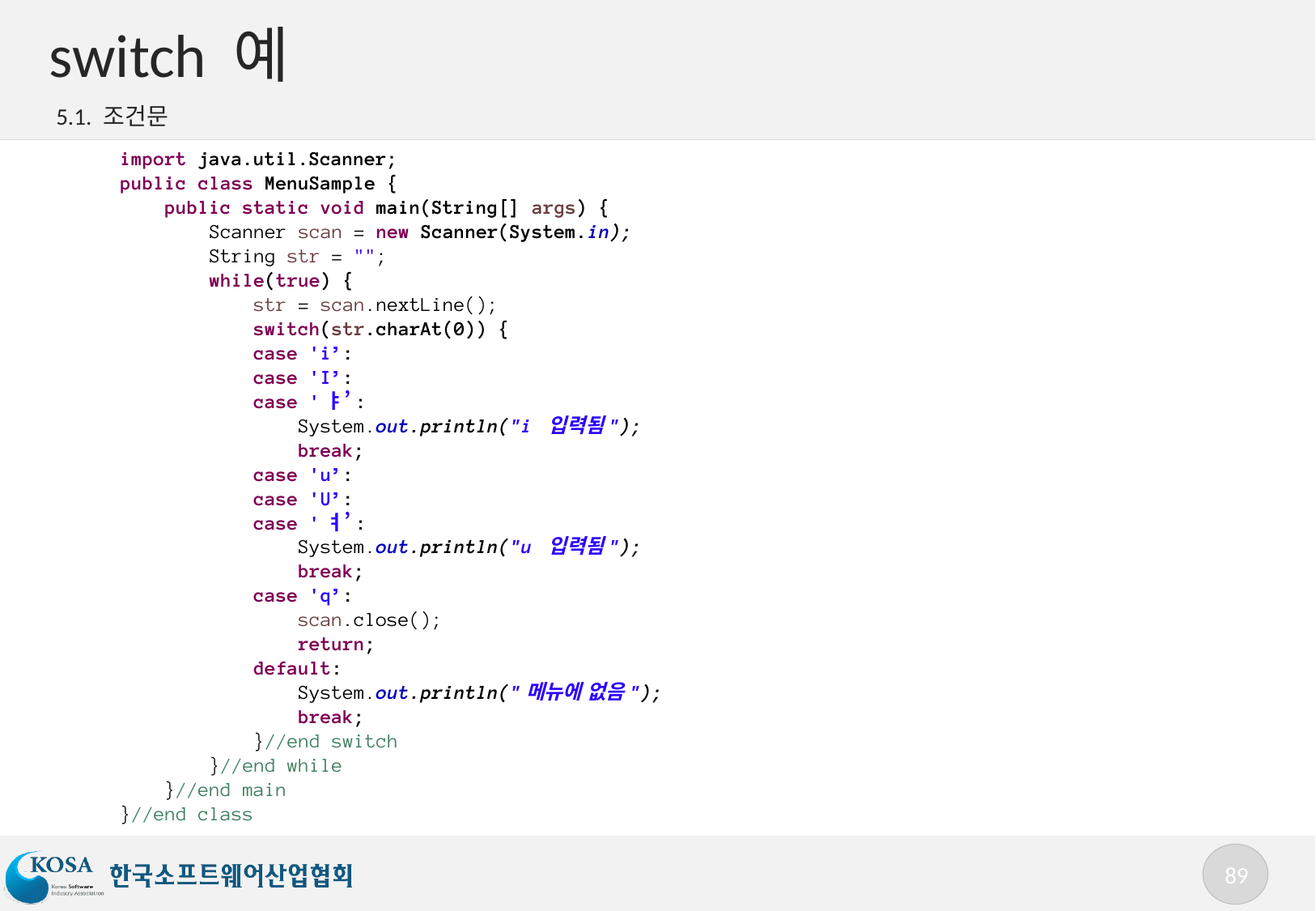

# switch 예
5.1. 조건문
import java.util.Scanner;
public class MenuSample {
    public static void main(String[] args) {
        Scanner scan = new Scanner(System.in);
        String str = "";
        while(true) {
            str = scan.nextLine();
            switch(str.charAt(0)) {
            case 'i’:
            case 'I’:
            case 'ㅑ’:
                System.out.println("i 입력됨");
                break;
            case 'u’:
            case 'U’:
            case 'ㅕ’:
                System.out.println("u 입력됨");
                break;
            case 'q’:
                scan.close();
                return;
            default:
                System.out.println("메뉴에 없음");
                break;
            }//end switch
        }//end while
    }//end main
}//end class